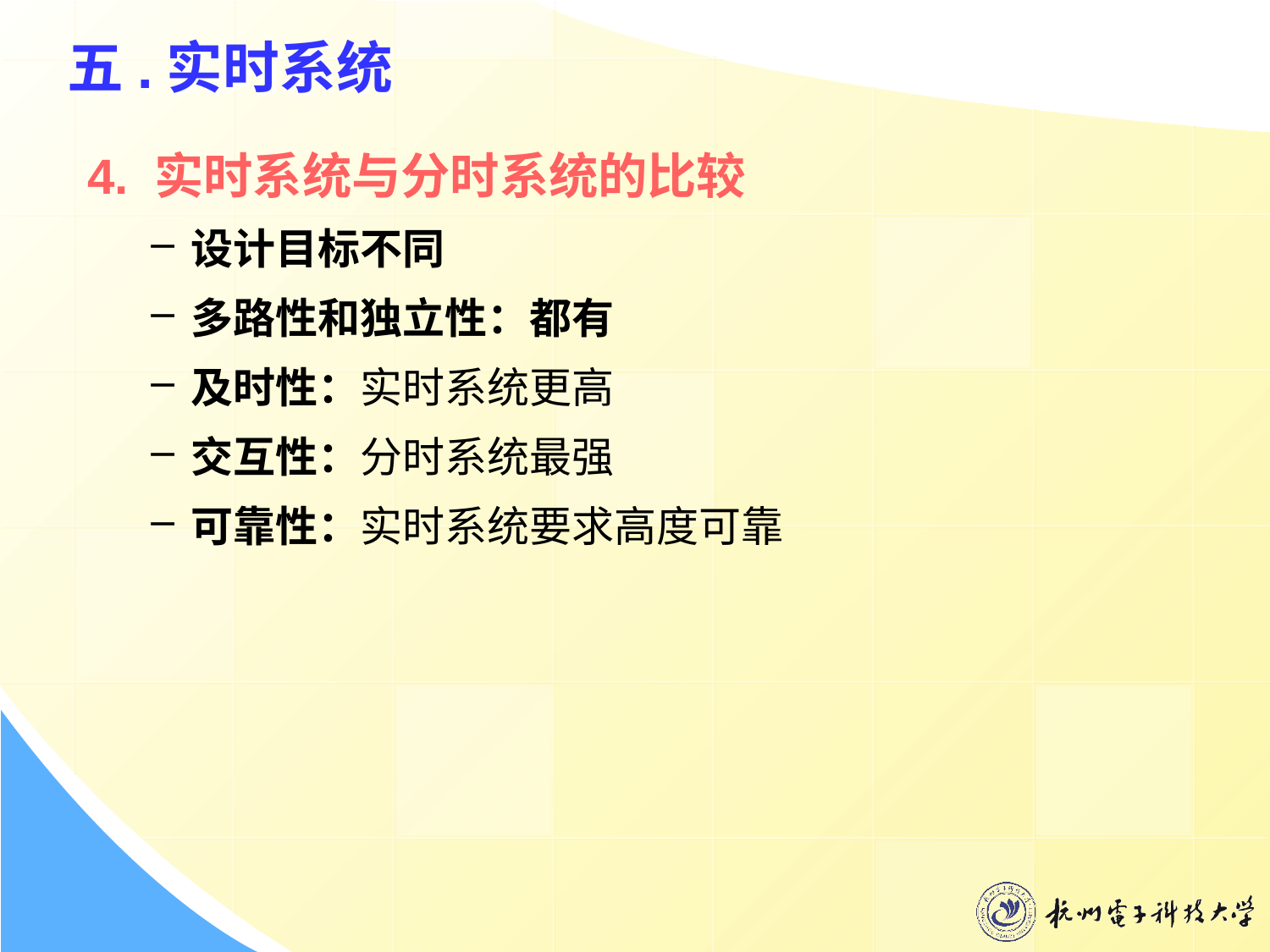

# 五.实时系统
4. 实时系统与分时系统的比较
设计目标不同
多路性和独立性：都有
及时性：实时系统更高
交互性：分时系统最强
可靠性：实时系统要求高度可靠